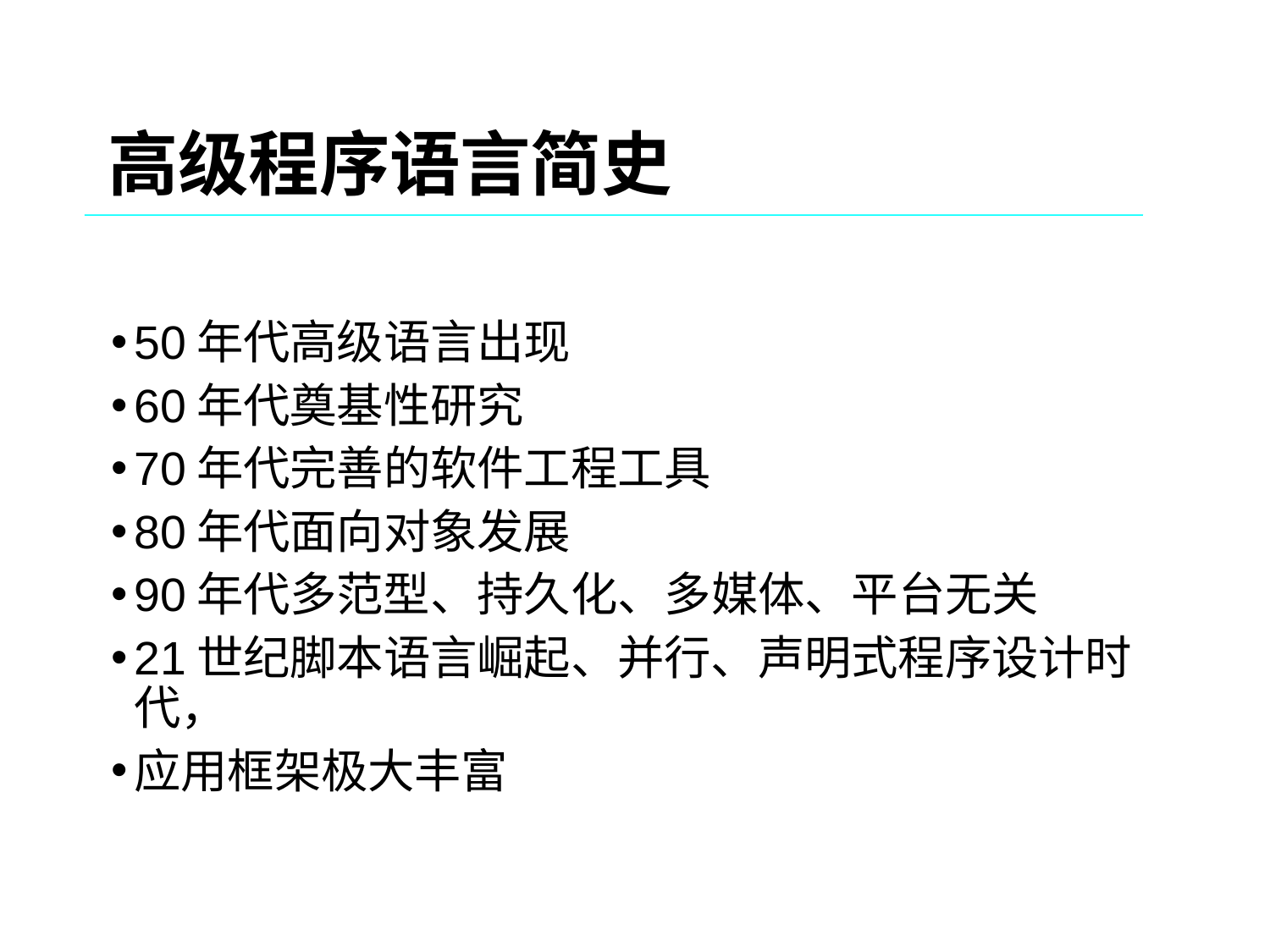

高级程序语言简史

50年代高级语言出现
60年代奠基性研究
70年代完善的软件工程工具
80年代面向对象发展
90年代多范型、持久化、多媒体、平台无关
21世纪脚本语言崛起、并行、声明式程序设计时代，
应用框架极大丰富